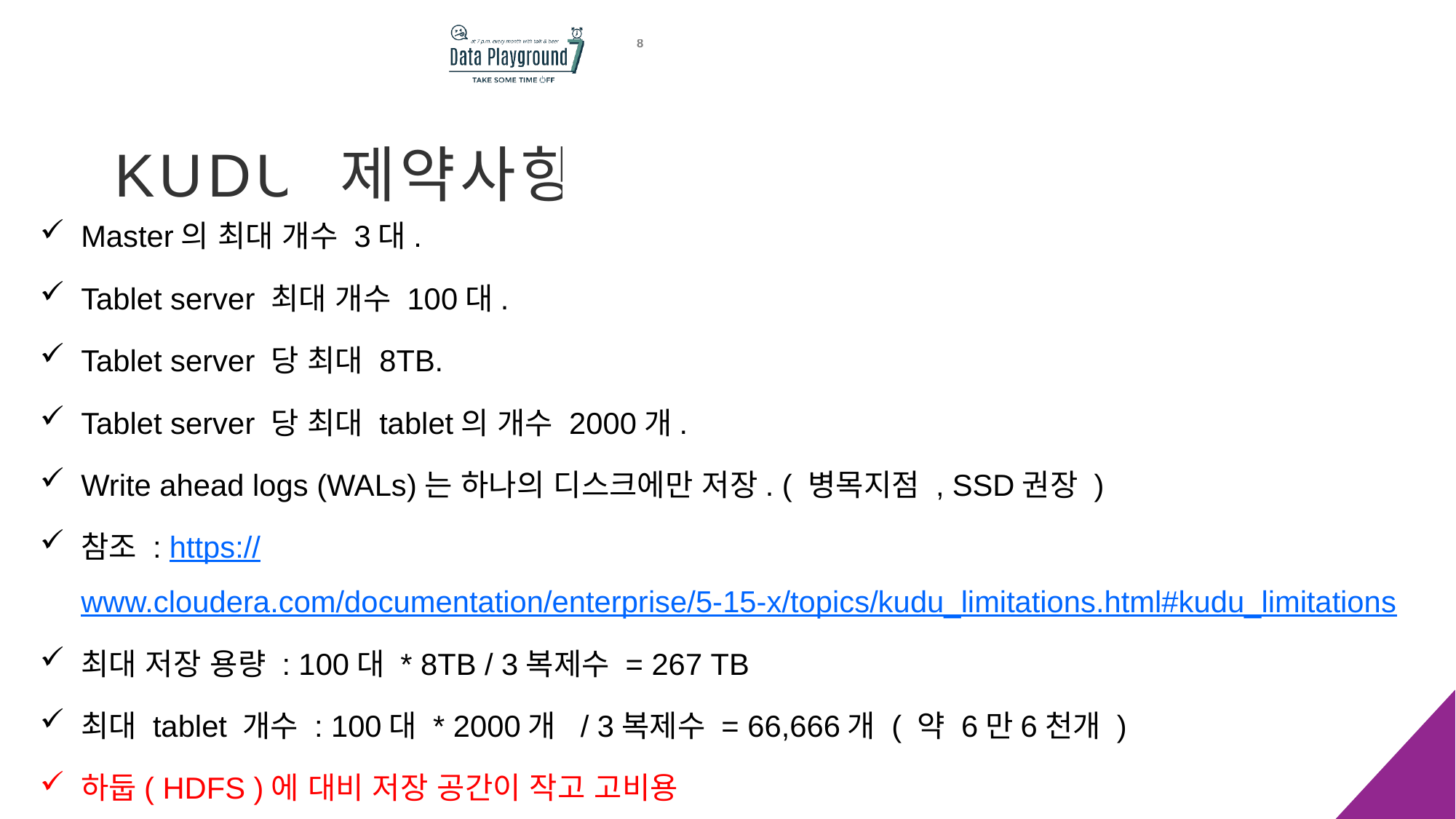

8
KUDU 제약사항
Master의 최대 개수 3대.
Tablet server 최대 개수 100대.
Tablet server 당 최대 8TB.
Tablet server 당 최대 tablet의 개수 2000개.
Write ahead logs (WALs)는 하나의 디스크에만 저장. ( 병목지점 , SSD권장 )
참조 : https://www.cloudera.com/documentation/enterprise/5-15-x/topics/kudu_limitations.html#kudu_limitations
최대 저장 용량 : 100대 * 8TB / 3복제수 = 267 TB
최대 tablet 개수 : 100대 * 2000개  / 3복제수 = 66,666개 ( 약 6만6천개 )
하둡( HDFS )에 대비 저장 공간이 작고 고비용